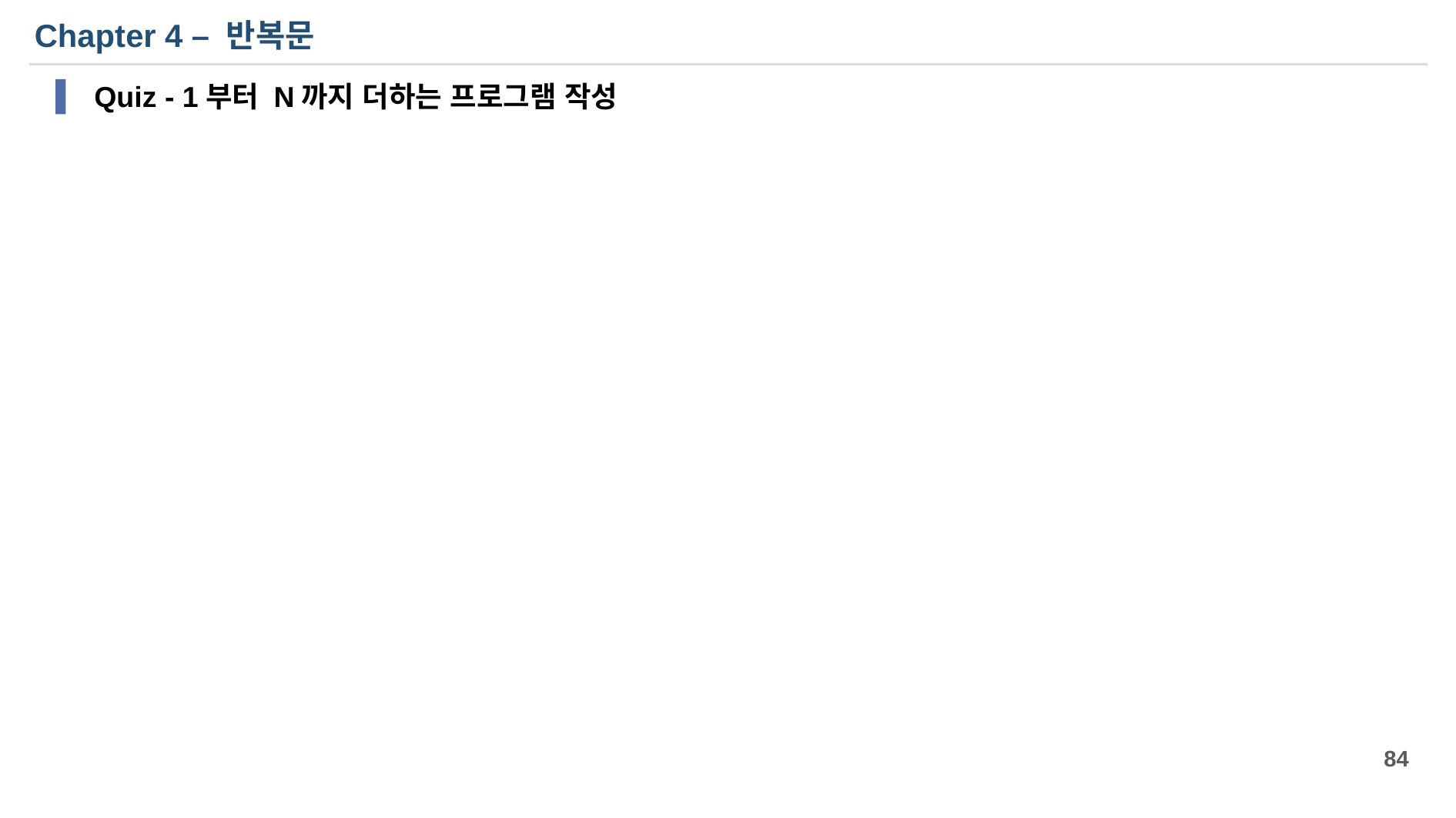

# Chapter 4 – 반복문
 Quiz - 1부터 N까지 더하는 프로그램 작성

84